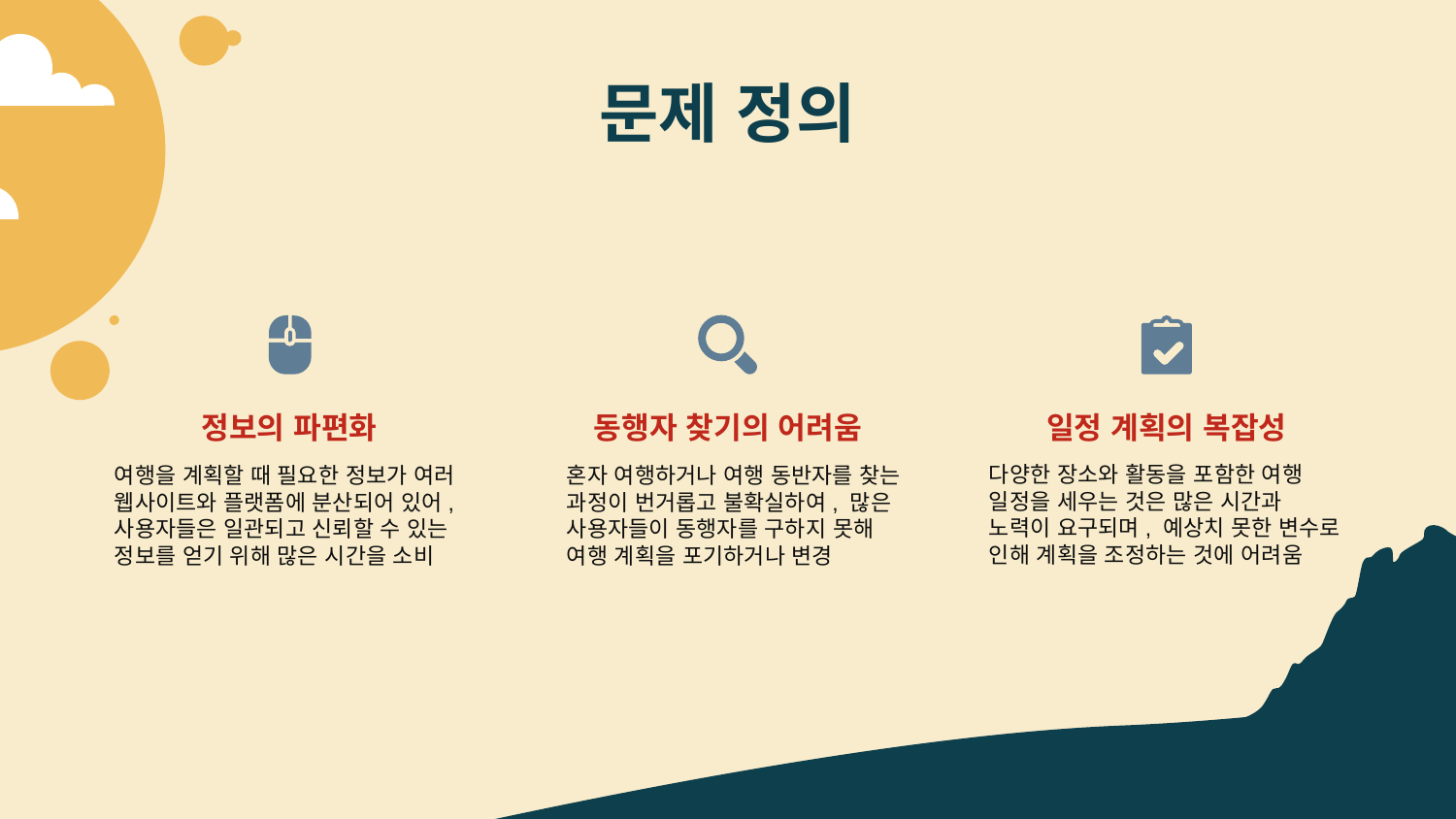

# 문제 정의

정보의 파편화
동행자 찾기의 어려움
일정 계획의 복잡성
다양한 장소와 활동을 포함한 여행 일정을 세우는 것은 많은 시간과 노력이 요구되며, 예상치 못한 변수로 인해 계획을 조정하는 것에 어려움

혼자 여행하거나 여행 동반자를 찾는 과정이 번거롭고 불확실하여, 많은 사용자들이 동행자를 구하지 못해 여행 계획을 포기하거나 변경
여행을 계획할 때 필요한 정보가 여러 웹사이트와 플랫폼에 분산되어 있어, 사용자들은 일관되고 신뢰할 수 있는 정보를 얻기 위해 많은 시간을 소비